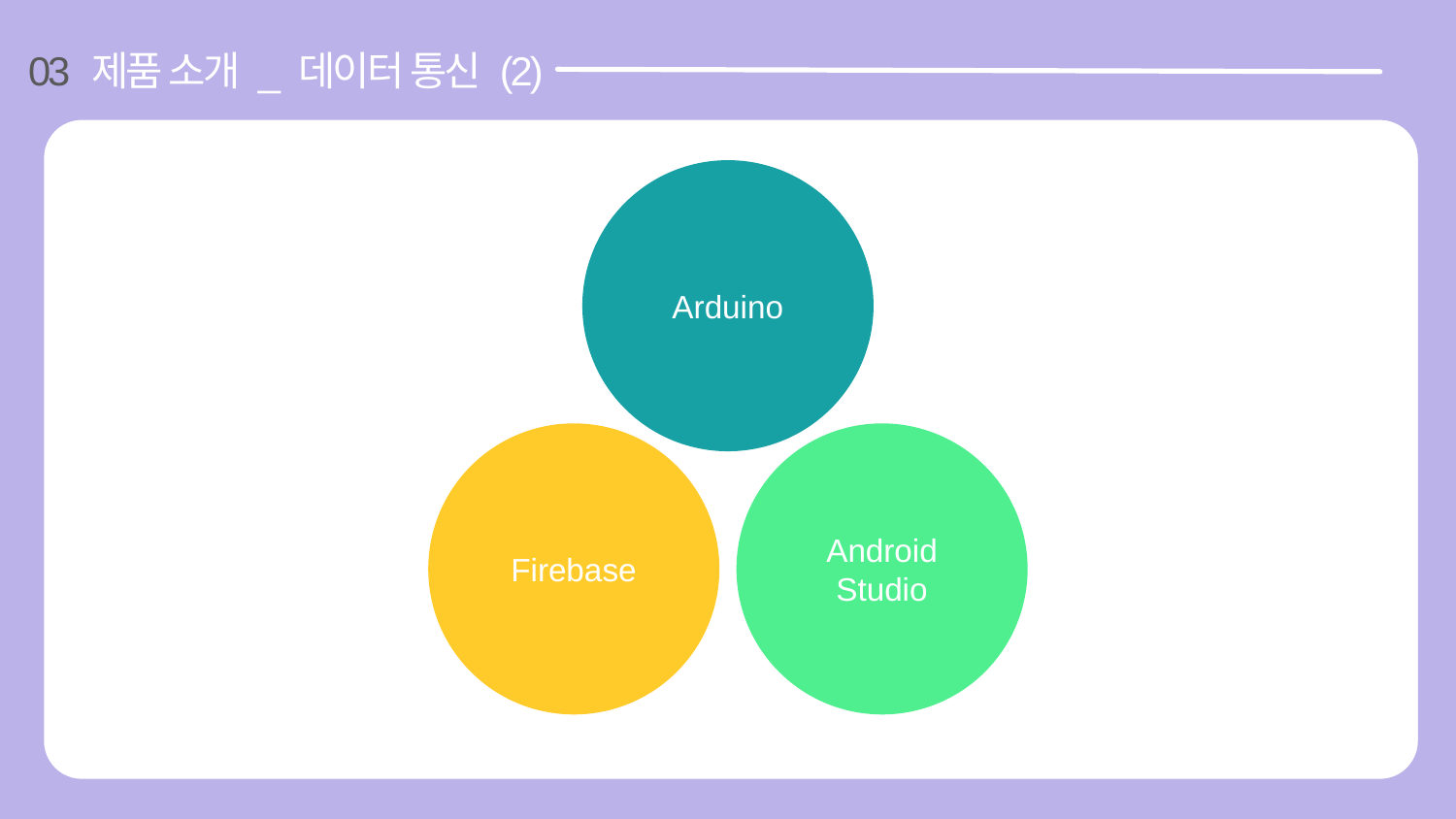

03 제품 소개 _ 데이터 통신 (2)

Arduino
Firebase
Android Studio